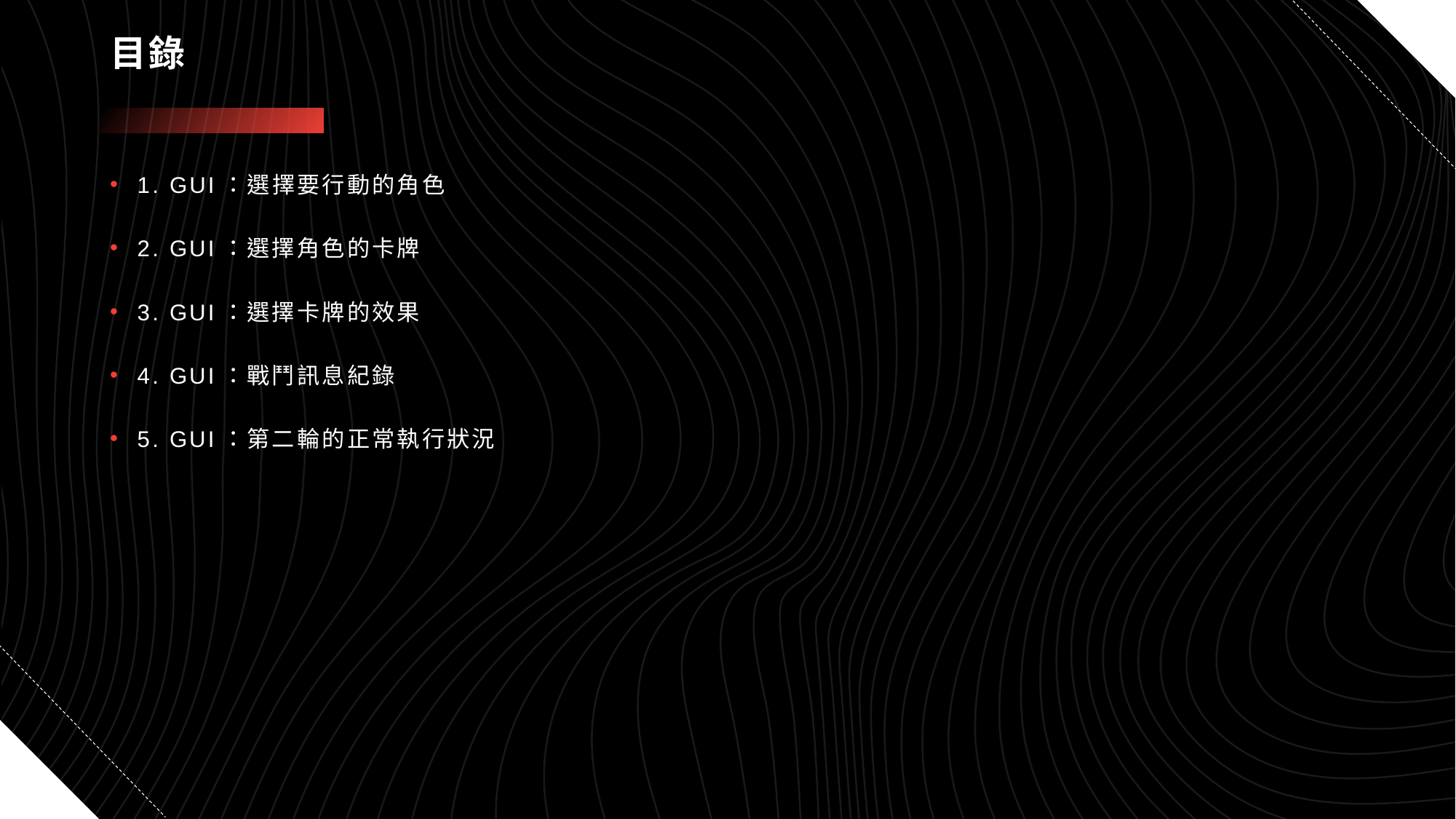

# 目錄
1. GUI：選擇要行動的角色
2. GUI：選擇角色的卡牌
3. GUI：選擇卡牌的效果
4. GUI：戰鬥訊息紀錄
5. GUI：第二輪的正常執行狀況